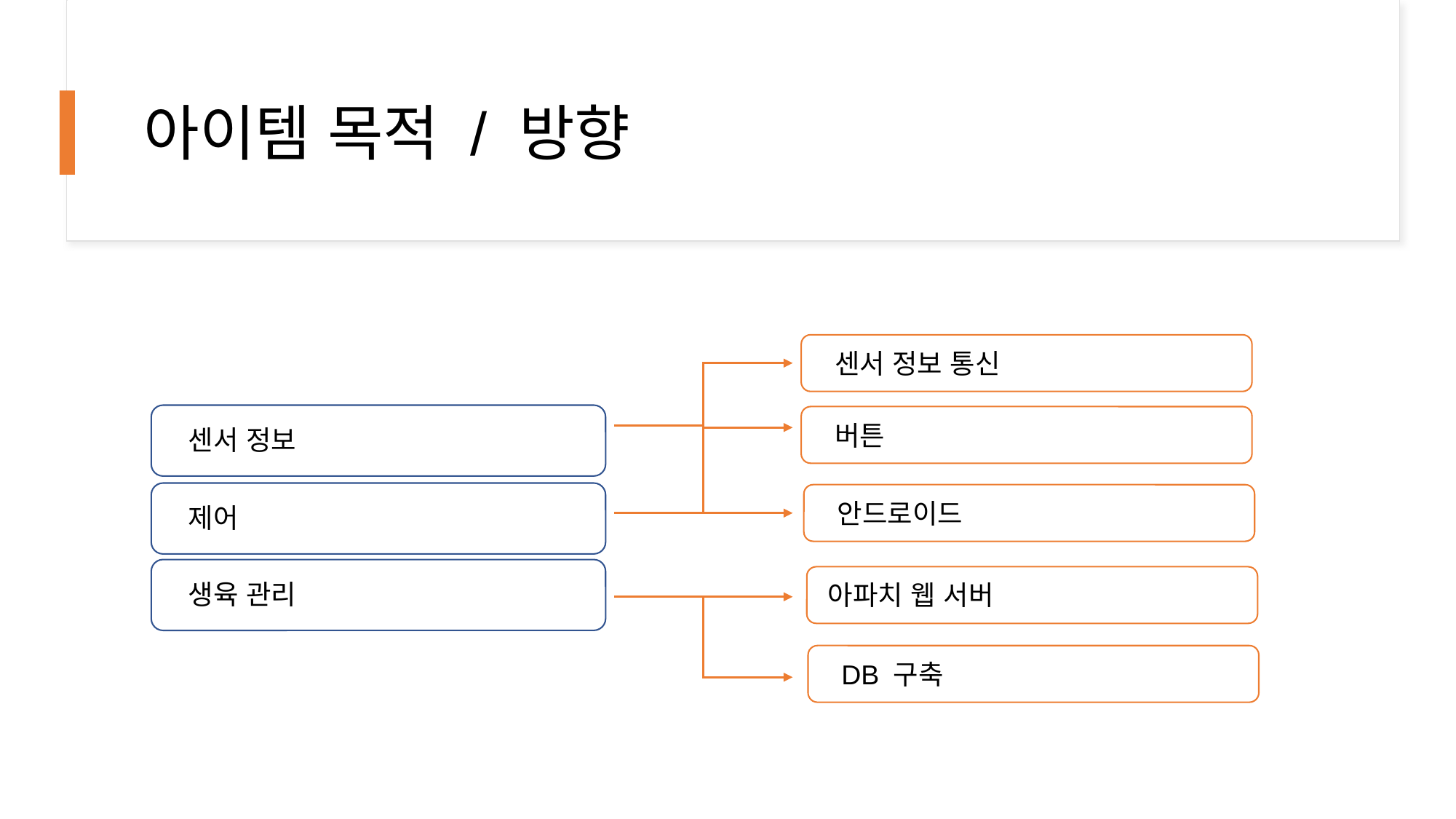

# 아이템 목적 / 방향

센서 정보 통신

센서 정보

제어

생육 관리

버튼

안드로이드

아파치 웹 서버

DB 구축